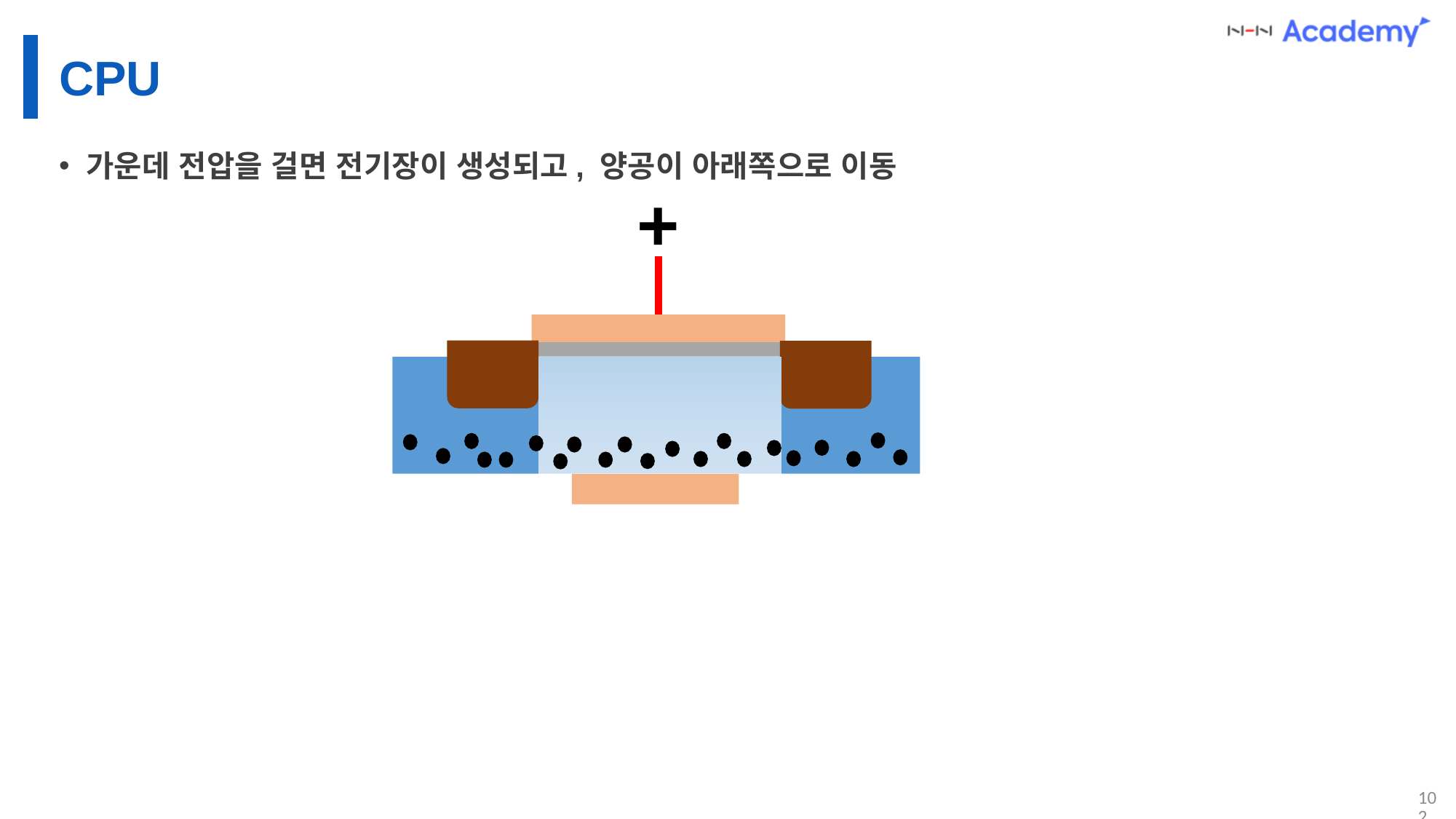

# CPU
가운데 전압을 걸면 전기장이 생성되고, 양공이 아래쪽으로 이동
+

102